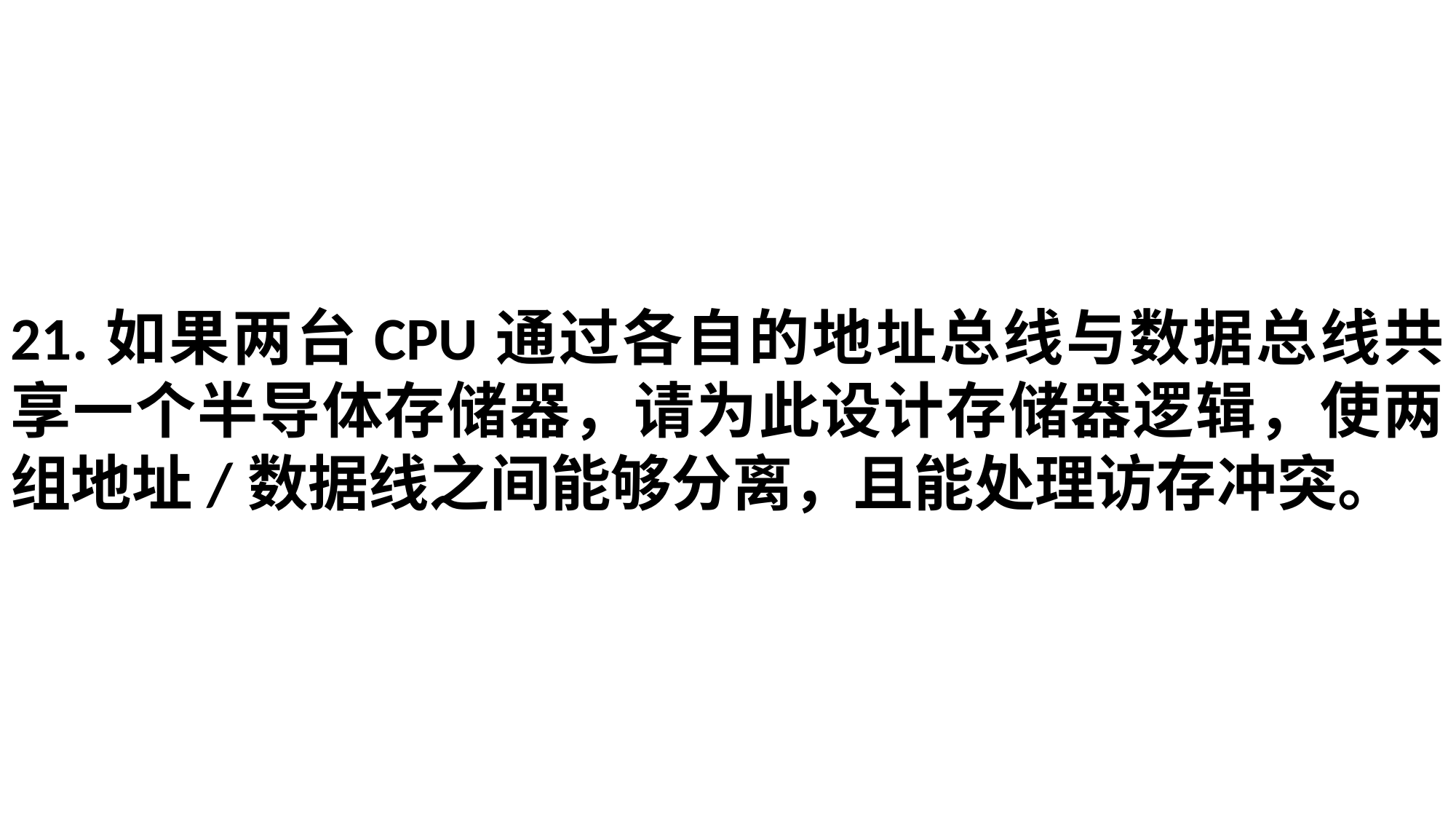

21.如果两台CPU通过各自的地址总线与数据总线共享一个半导体存储器，请为此设计存储器逻辑，使两组地址/数据线之间能够分离，且能处理访存冲突。